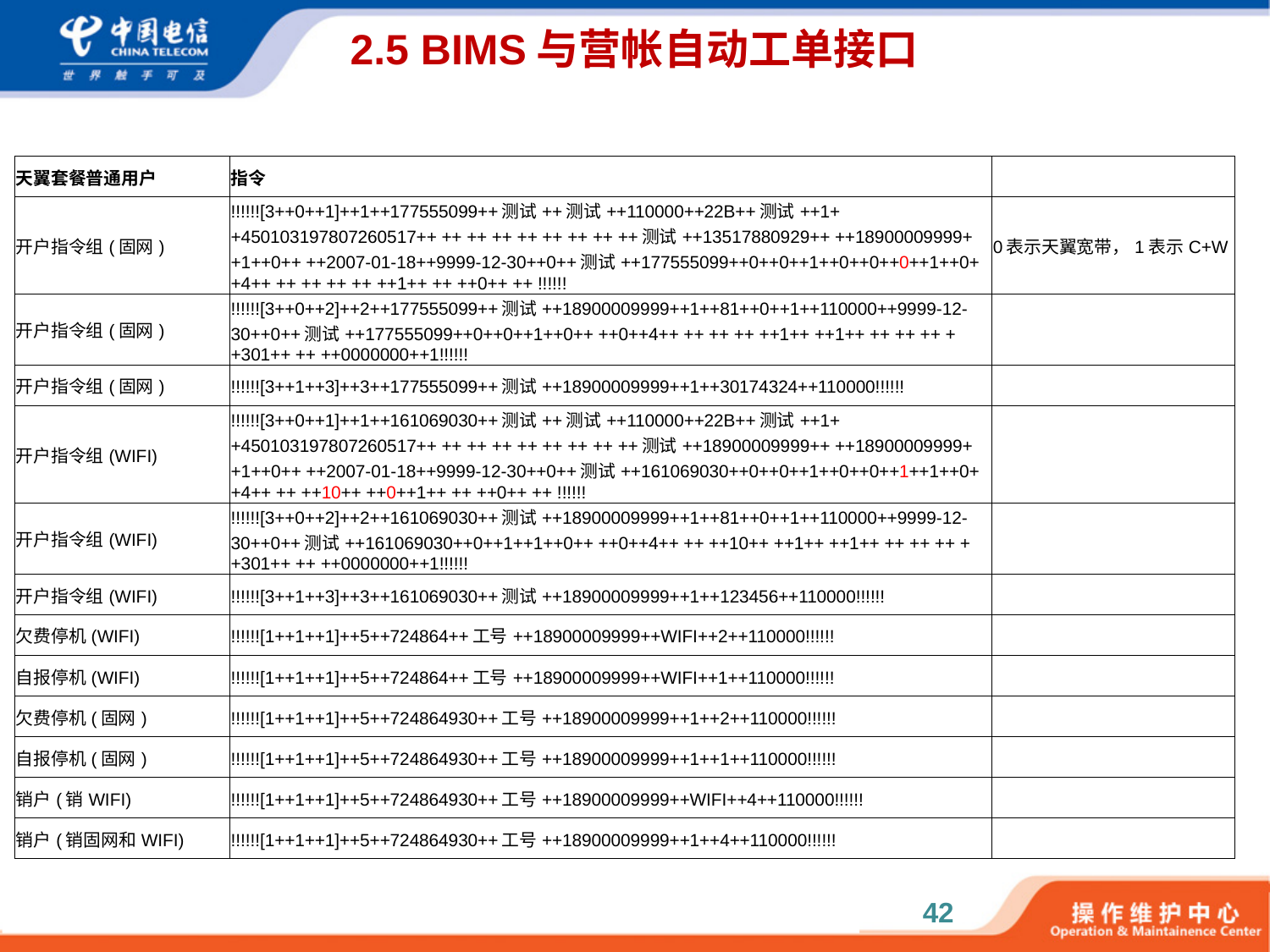

# 2.5 BIMS与营帐自动工单接口
| 天翼套餐普通用户 | 指令 |  |
| --- | --- | --- |
| 开户指令组(固网) | !!!!!![3++0++1]++1++177555099++测试++测试++110000++22B++测试++1++450103197807260517++ ++ ++ ++ ++ ++ ++ ++ ++测试++13517880929++ ++18900009999++1++0++ ++2007-01-18++9999-12-30++0++测试++177555099++0++0++1++0++0++0++1++0++4++ ++ ++ ++ ++ ++1++ ++ ++0++ ++ !!!!!! | 0表示天翼宽带，1表示C+W |
| 开户指令组(固网) | !!!!!![3++0++2]++2++177555099++测试++18900009999++1++81++0++1++110000++9999-12-30++0++测试++177555099++0++0++1++0++ ++0++4++ ++ ++ ++ ++1++ ++1++ ++ ++ ++ ++301++ ++ ++0000000++1!!!!!! |  |
| 开户指令组(固网) | !!!!!![3++1++3]++3++177555099++测试++18900009999++1++30174324++110000!!!!!! |  |
| 开户指令组(WIFI) | !!!!!![3++0++1]++1++161069030++测试++测试++110000++22B++测试++1++450103197807260517++ ++ ++ ++ ++ ++ ++ ++ ++测试++18900009999++ ++18900009999++1++0++ ++2007-01-18++9999-12-30++0++测试++161069030++0++0++1++0++0++1++1++0++4++ ++ ++10++ ++0++1++ ++ ++0++ ++ !!!!!! |  |
| 开户指令组(WIFI) | !!!!!![3++0++2]++2++161069030++测试++18900009999++1++81++0++1++110000++9999-12-30++0++测试++161069030++0++1++1++0++ ++0++4++ ++ ++10++ ++1++ ++1++ ++ ++ ++ ++301++ ++ ++0000000++1!!!!!! |  |
| 开户指令组(WIFI) | !!!!!![3++1++3]++3++161069030++测试++18900009999++1++123456++110000!!!!!! |  |
| 欠费停机(WIFI) | !!!!!![1++1++1]++5++724864++工号++18900009999++WIFI++2++110000!!!!!! |  |
| 自报停机(WIFI) | !!!!!![1++1++1]++5++724864++工号++18900009999++WIFI++1++110000!!!!!! |  |
| 欠费停机(固网) | !!!!!![1++1++1]++5++724864930++工号++18900009999++1++2++110000!!!!!! |  |
| 自报停机(固网) | !!!!!![1++1++1]++5++724864930++工号++18900009999++1++1++110000!!!!!! |  |
| 销户(销WIFI) | !!!!!![1++1++1]++5++724864930++工号++18900009999++WIFI++4++110000!!!!!! |  |
| 销户(销固网和WIFI) | !!!!!![1++1++1]++5++724864930++工号++18900009999++1++4++110000!!!!!! |  |